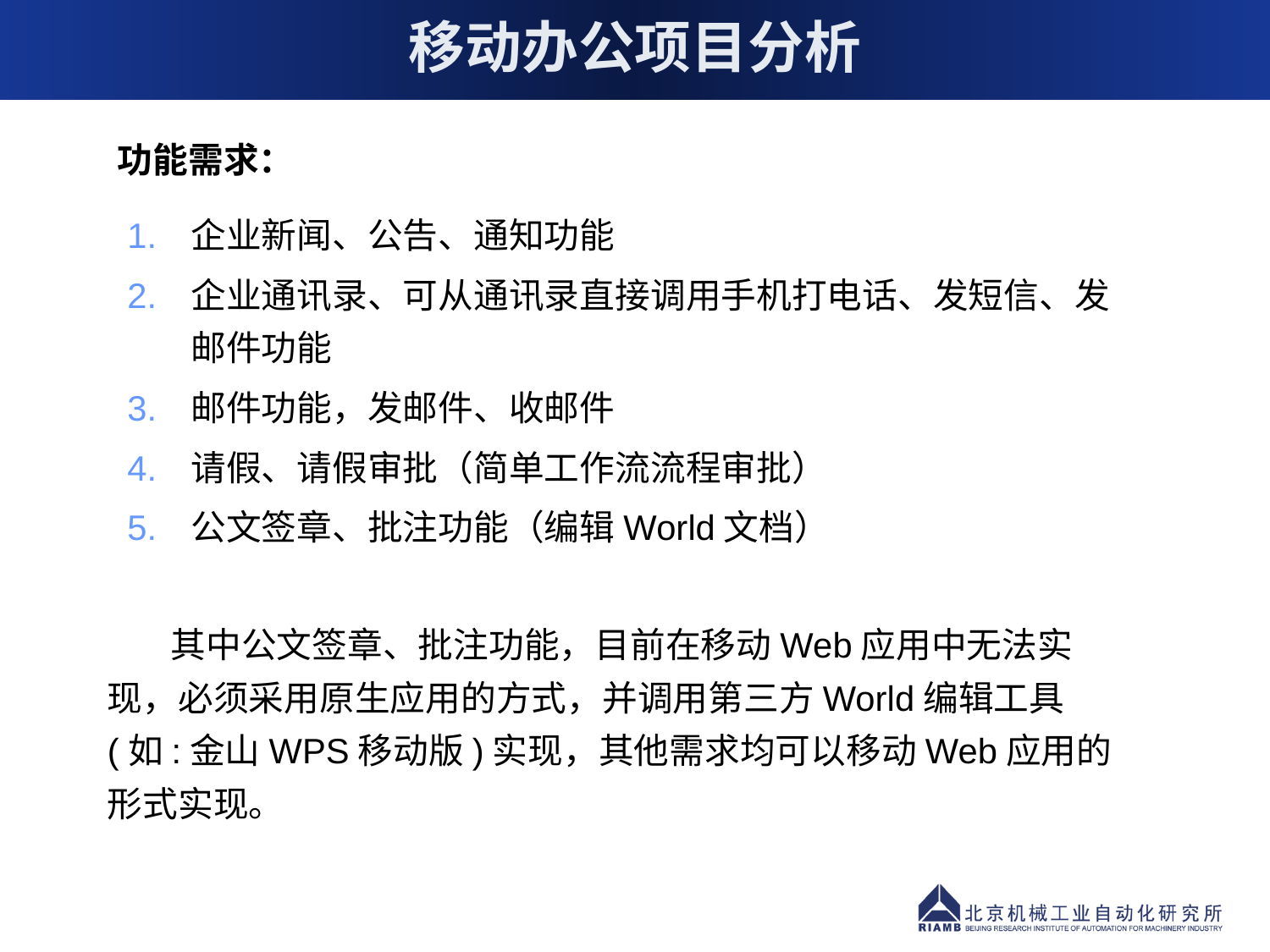

移动办公项目分析
功能需求：
企业新闻、公告、通知功能
企业通讯录、可从通讯录直接调用手机打电话、发短信、发邮件功能
邮件功能，发邮件、收邮件
请假、请假审批（简单工作流流程审批）
公文签章、批注功能（编辑World文档）
       其中公文签章、批注功能，目前在移动Web应用中无法实现，必须采用原生应用的方式，并调用第三方World编辑工具(如:金山WPS移动版)实现，其他需求均可以移动Web应用的形式实现。